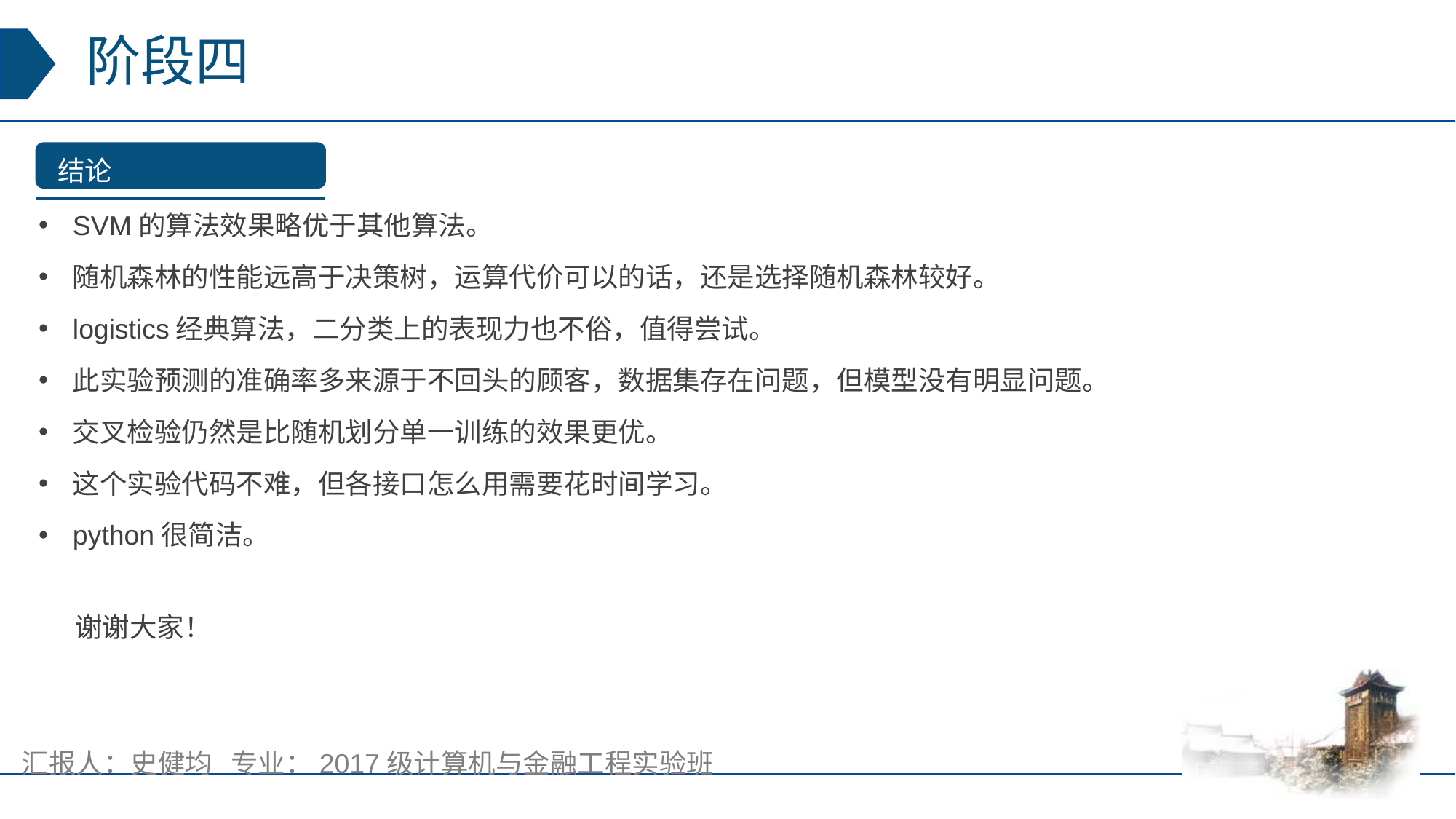

# 阶段四
对比
结论

SVM的算法效果略优于其他算法。
随机森林的性能远高于决策树，运算代价可以的话，还是选择随机森林较好。
logistics经典算法，二分类上的表现力也不俗，值得尝试。
此实验预测的准确率多来源于不回头的顾客，数据集存在问题，但模型没有明显问题。
交叉检验仍然是比随机划分单一训练的效果更优。
这个实验代码不难，但各接口怎么用需要花时间学习。
python很简洁。
谢谢大家！